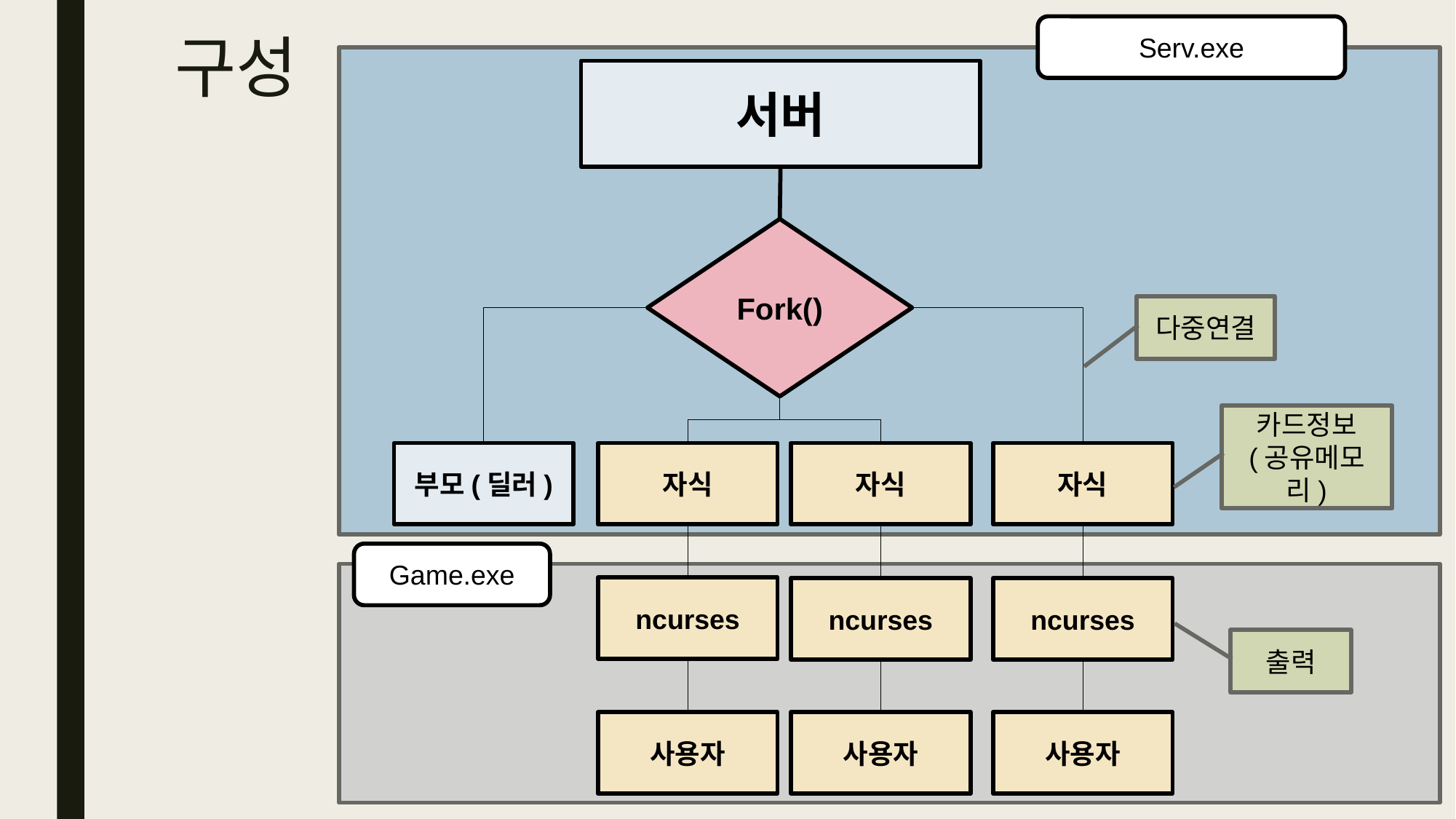

Serv.exe
# 구성

서버
Fork()
다중연결
카드정보
(공유메모리)
자식
자식
자식
부모(딜러)
Game.exe

ncurses
ncurses
ncurses
출력
사용자
사용자
사용자